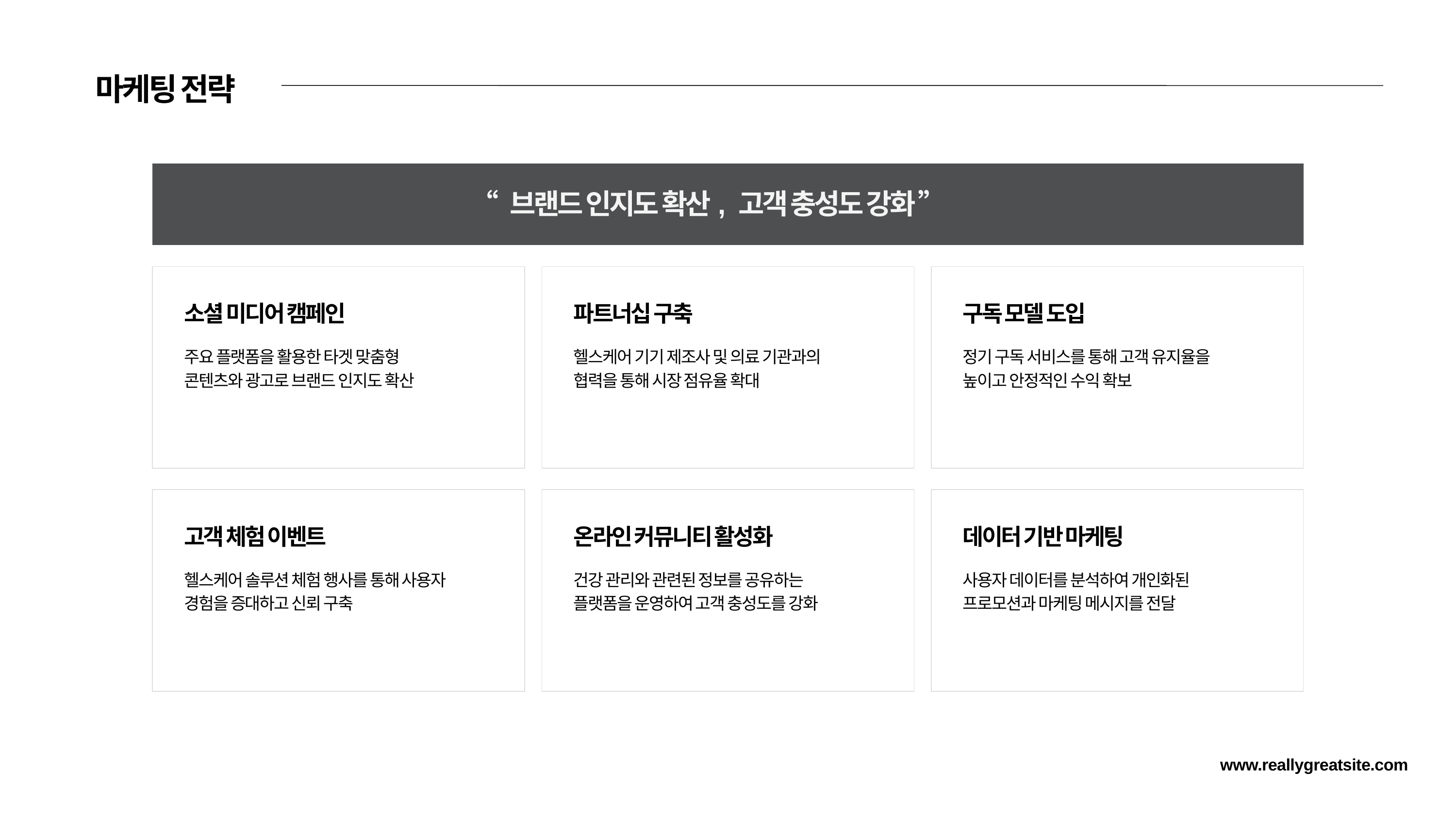

마케팅 전략

“ 브랜드 인지도 확산, 고객 충성도 강화 ”

소셜 미디어 캠페인
파트너십 구축
구독 모델 도입
주요 플랫폼을 활용한 타겟 맞춤형 콘텐츠와 광고로 브랜드 인지도 확산
헬스케어 기기 제조사 및 의료 기관과의 협력을 통해 시장 점유율 확대
정기 구독 서비스를 통해 고객 유지율을 높이고 안정적인 수익 확보

고객 체험 이벤트
온라인 커뮤니티 활성화
데이터 기반 마케팅
헬스케어 솔루션 체험 행사를 통해 사용자 경험을 증대하고 신뢰 구축
건강 관리와 관련된 정보를 공유하는 플랫폼을 운영하여 고객 충성도를 강화
사용자 데이터를 분석하여 개인화된 프로모션과 마케팅 메시지를 전달

www.reallygreatsite.com